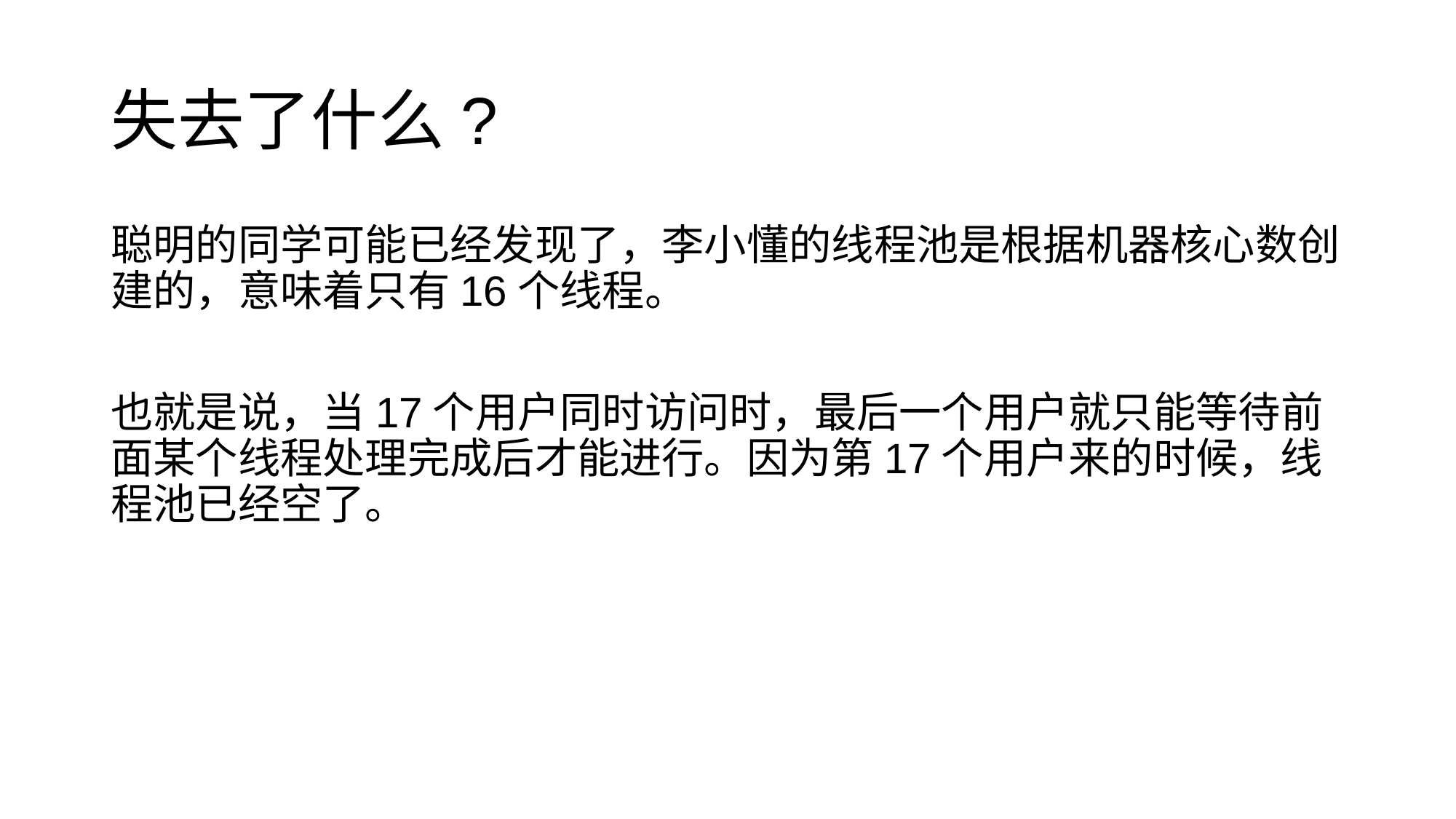

# 失去了什么?
聪明的同学可能已经发现了，李小懂的线程池是根据机器核心数创建的，意味着只有16个线程。

也就是说，当17个用户同时访问时，最后一个用户就只能等待前面某个线程处理完成后才能进行。因为第17个用户来的时候，线程池已经空了。